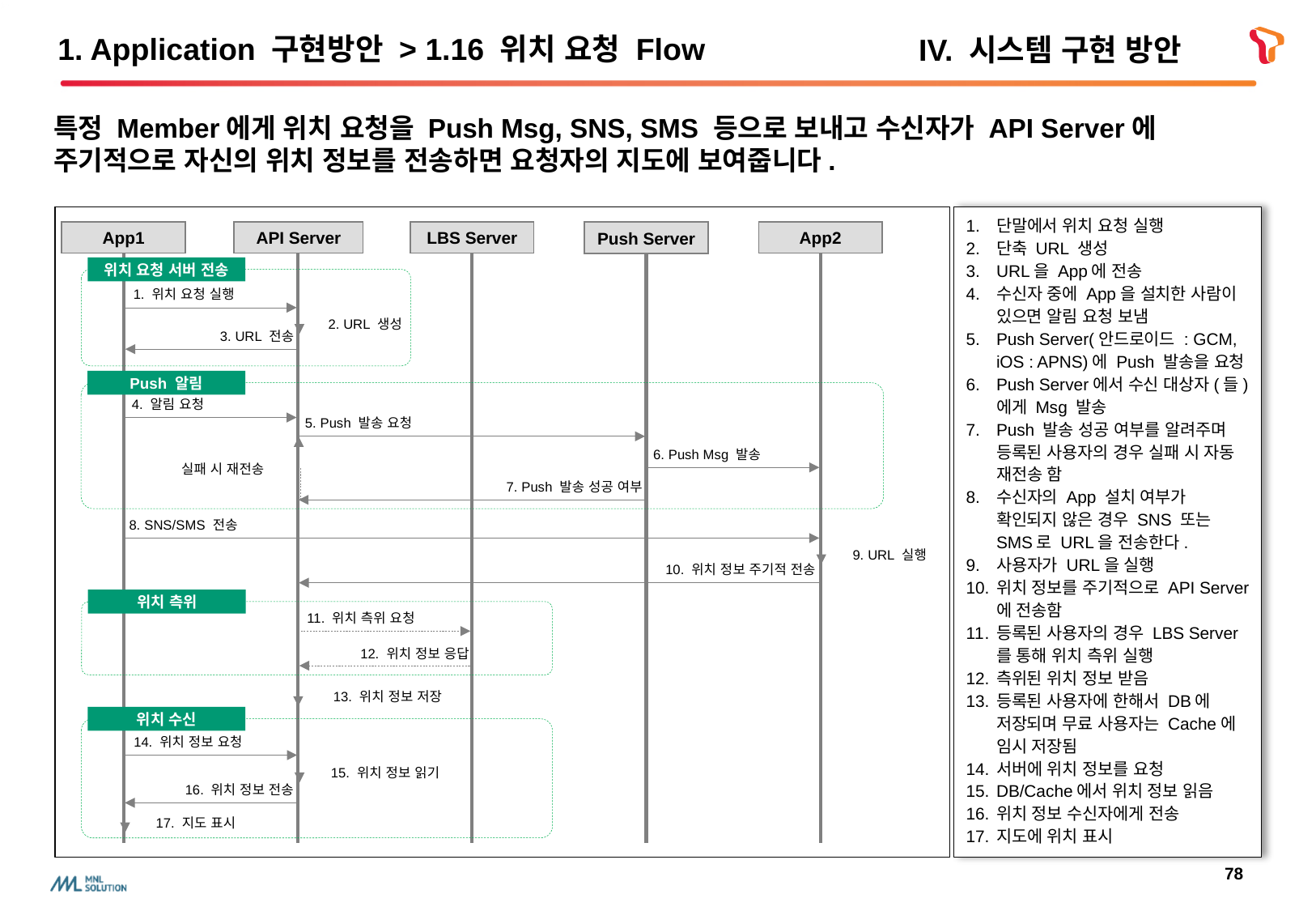

# 1. Application 구현방안 > 1.16 위치 요청 Flow
IV. 시스템 구현 방안
특정 Member에게 위치 요청을 Push Msg, SNS, SMS 등으로 보내고 수신자가 API Server에 주기적으로 자신의 위치 정보를 전송하면 요청자의 지도에 보여줍니다.

단말에서 위치 요청 실행
단축 URL 생성
URL을 App에 전송
수신자 중에 App을 설치한 사람이 있으면 알림 요청 보냄
Push Server(안드로이드 : GCM, iOS : APNS)에 Push 발송을 요청
Push Server에서 수신 대상자(들)에게 Msg 발송
Push 발송 성공 여부를 알려주며 등록된 사용자의 경우 실패 시 자동 재전송 함
수신자의 App 설치 여부가 확인되지 않은 경우 SNS 또는 SMS로 URL을 전송한다.
사용자가 URL을 실행
위치 정보를 주기적으로 API Server에 전송함
등록된 사용자의 경우 LBS Server를 통해 위치 측위 실행
측위된 위치 정보 받음
등록된 사용자에 한해서 DB에 저장되며 무료 사용자는 Cache에 임시 저장됨
서버에 위치 정보를 요청
DB/Cache에서 위치 정보 읽음
위치 정보 수신자에게 전송
지도에 위치 표시
API Server
App1
App2
LBS Server
Push Server
위치 요청 서버 전송

1. 위치 요청 실행
2. URL 생성
3. URL 전송
Push 알림

4. 알림 요청
5. Push 발송 요청
6. Push Msg 발송
실패 시 재전송
7. Push 발송 성공 여부
8. SNS/SMS 전송
9. URL 실행
10. 위치 정보 주기적 전송
위치 측위

11. 위치 측위 요청
12. 위치 정보 응답
13. 위치 정보 저장
위치 수신

14. 위치 정보 요청
15. 위치 정보 읽기
16. 위치 정보 전송
17. 지도 표시